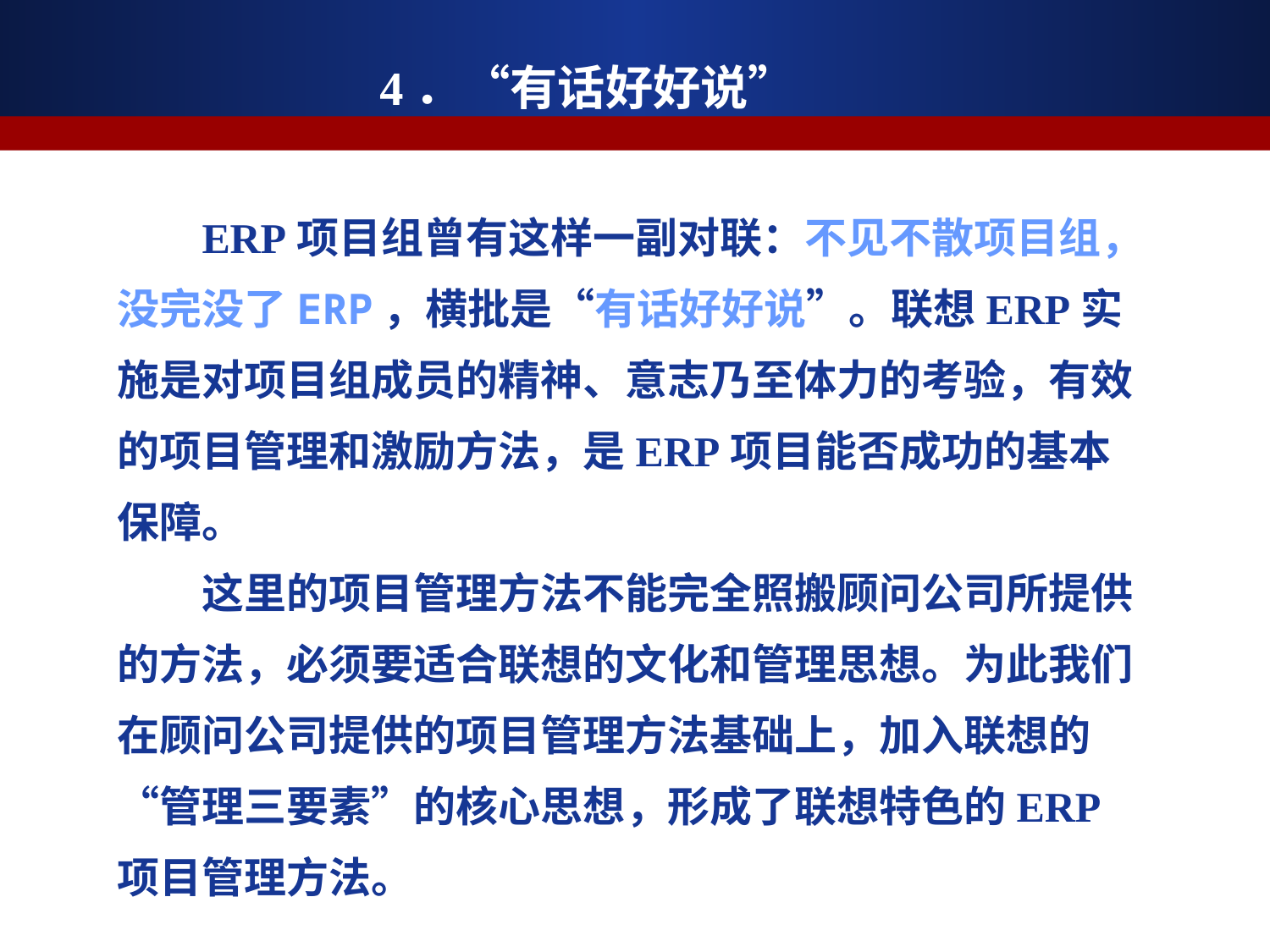

# 4．“有话好好说”
    ERP项目组曾有这样一副对联：不见不散项目组，没完没了ERP，横批是“有话好好说”。联想ERP实施是对项目组成员的精神、意志乃至体力的考验，有效的项目管理和激励方法，是ERP项目能否成功的基本保障。
　　这里的项目管理方法不能完全照搬顾问公司所提供的方法，必须要适合联想的文化和管理思想。为此我们在顾问公司提供的项目管理方法基础上，加入联想的“管理三要素”的核心思想，形成了联想特色的ERP项目管理方法。